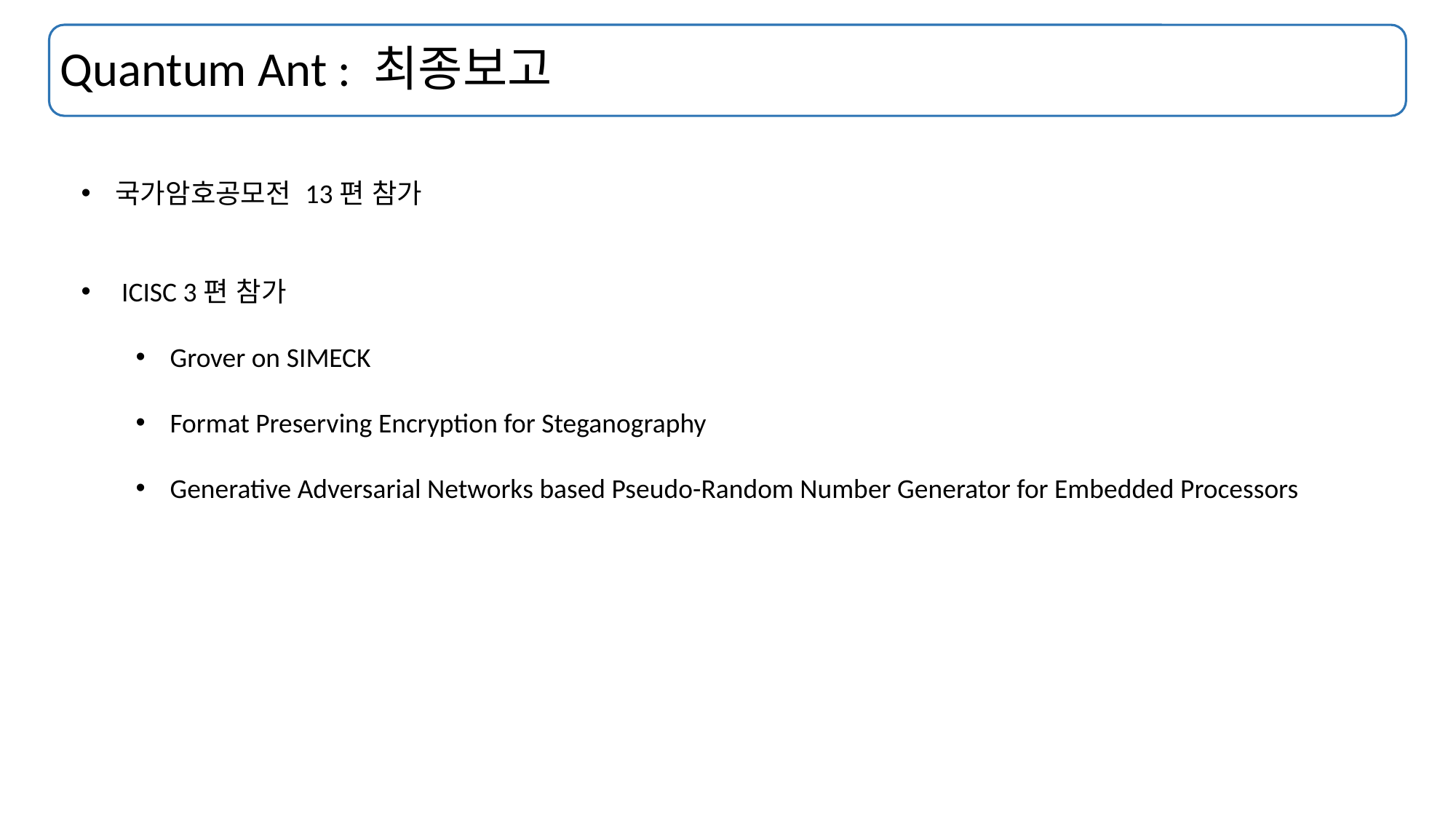

# Quantum Ant : 최종보고

국가암호공모전 13편 참가

 ICISC 3편 참가

Grover on SIMECK

Format Preserving Encryption for Steganography

Generative Adversarial Networks based Pseudo-Random Number Generator for Embedded Processors